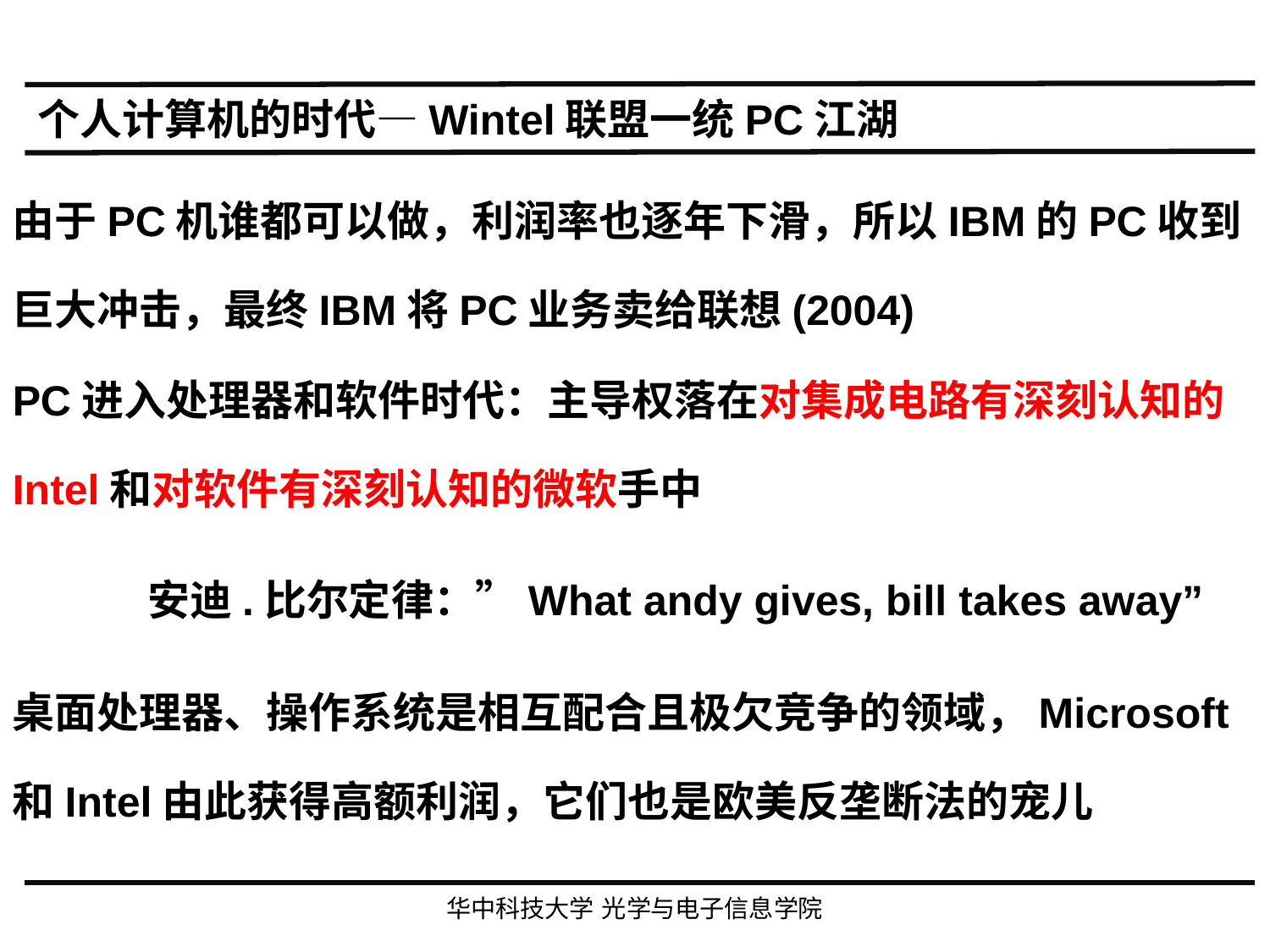

个人计算机的时代—Wintel联盟一统PC江湖
由于PC机谁都可以做，利润率也逐年下滑，所以IBM的PC收到巨大冲击，最终IBM将PC业务卖给联想(2004)
PC进入处理器和软件时代：主导权落在对集成电路有深刻认知的Intel和对软件有深刻认知的微软手中
安迪.比尔定律：”What andy gives, bill takes away”
桌面处理器、操作系统是相互配合且极欠竞争的领域，Microsoft和Intel由此获得高额利润，它们也是欧美反垄断法的宠儿
华中科技大学 光学与电子信息学院